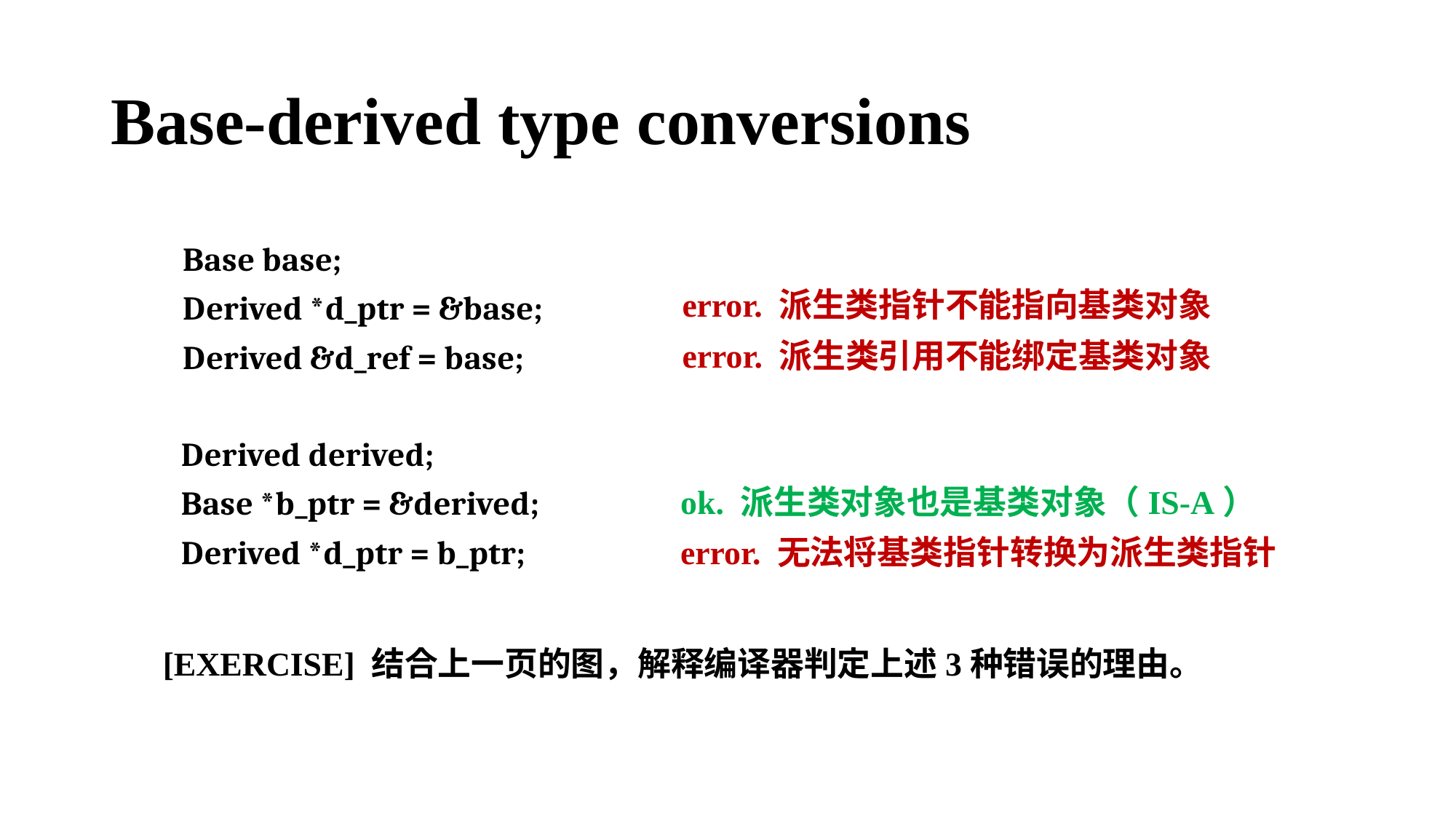

# Base-derived type conversions
Base base;
Derived *d_ptr = &base;
Derived &d_ref = base;
error. 派生类指针不能指向基类对象
error. 派生类引用不能绑定基类对象
Derived derived;
Base *b_ptr = &derived;
Derived *d_ptr = b_ptr;
ok. 派生类对象也是基类对象（IS-A）
error. 无法将基类指针转换为派生类指针
[EXERCISE] 结合上一页的图，解释编译器判定上述3种错误的理由。